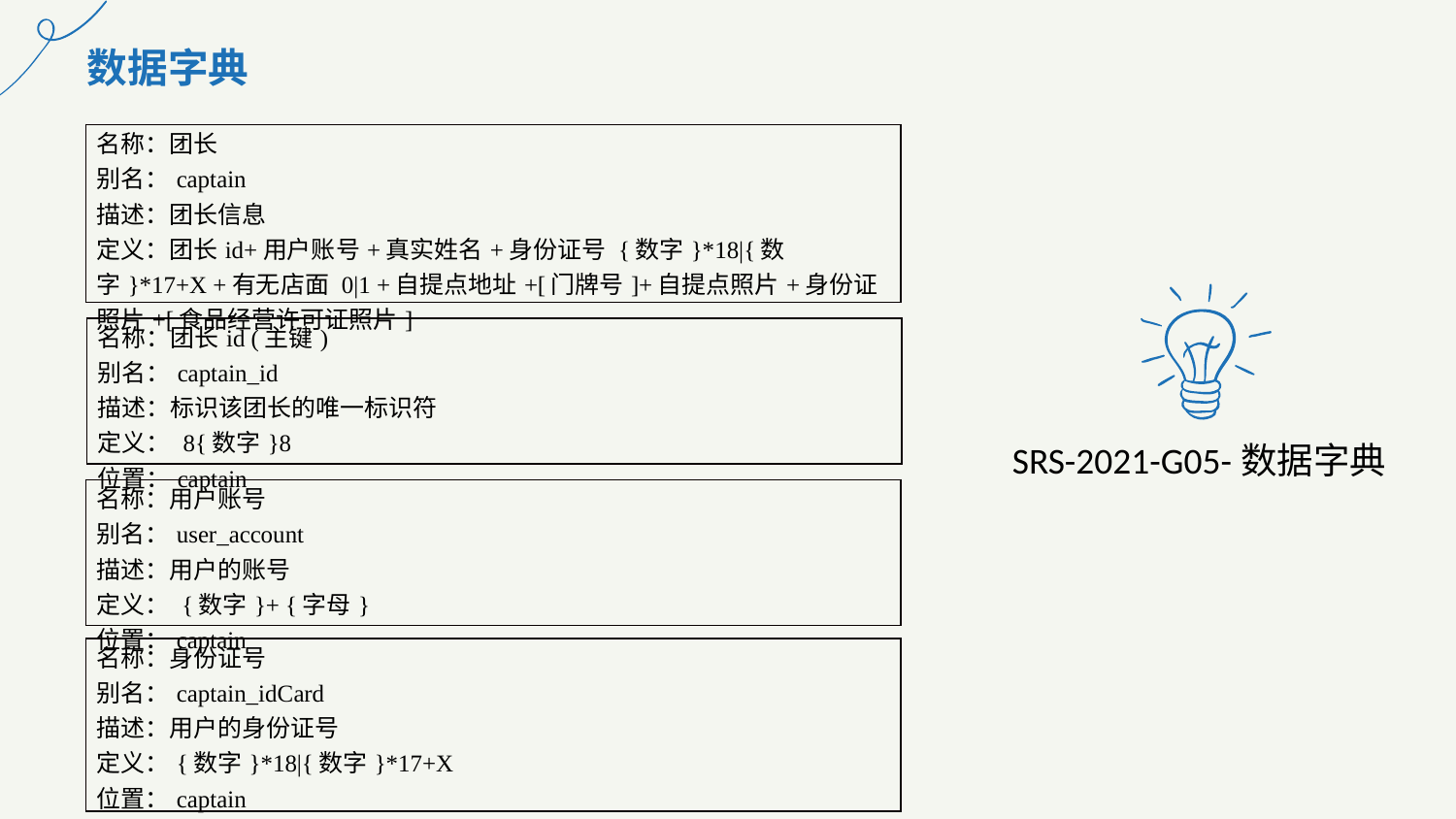

数据字典
| 名称：团长 别名：captain 描述：团长信息 定义：团长id+用户账号+真实姓名+身份证号 {数字}\*18|{数字}\*17+X +有无店面 0|1 +自提点地址+[门牌号]+自提点照片+身份证照片+[食品经营许可证照片] |
| --- |

| 名称：团长id (主键) 别名：captain\_id 描述：标识该团长的唯一标识符 定义： 8{数字}8 位置：captain |
| --- |
SRS-2021-G05-数据字典
| 名称：用户账号 别名：user\_account 描述：用户的账号 定义： {数字}+ {字母} 位置：captain |
| --- |
| 名称：身份证号 别名：captain\_idCard 描述：用户的身份证号 定义：{数字}\*18|{数字}\*17+X 位置：captain |
| --- |